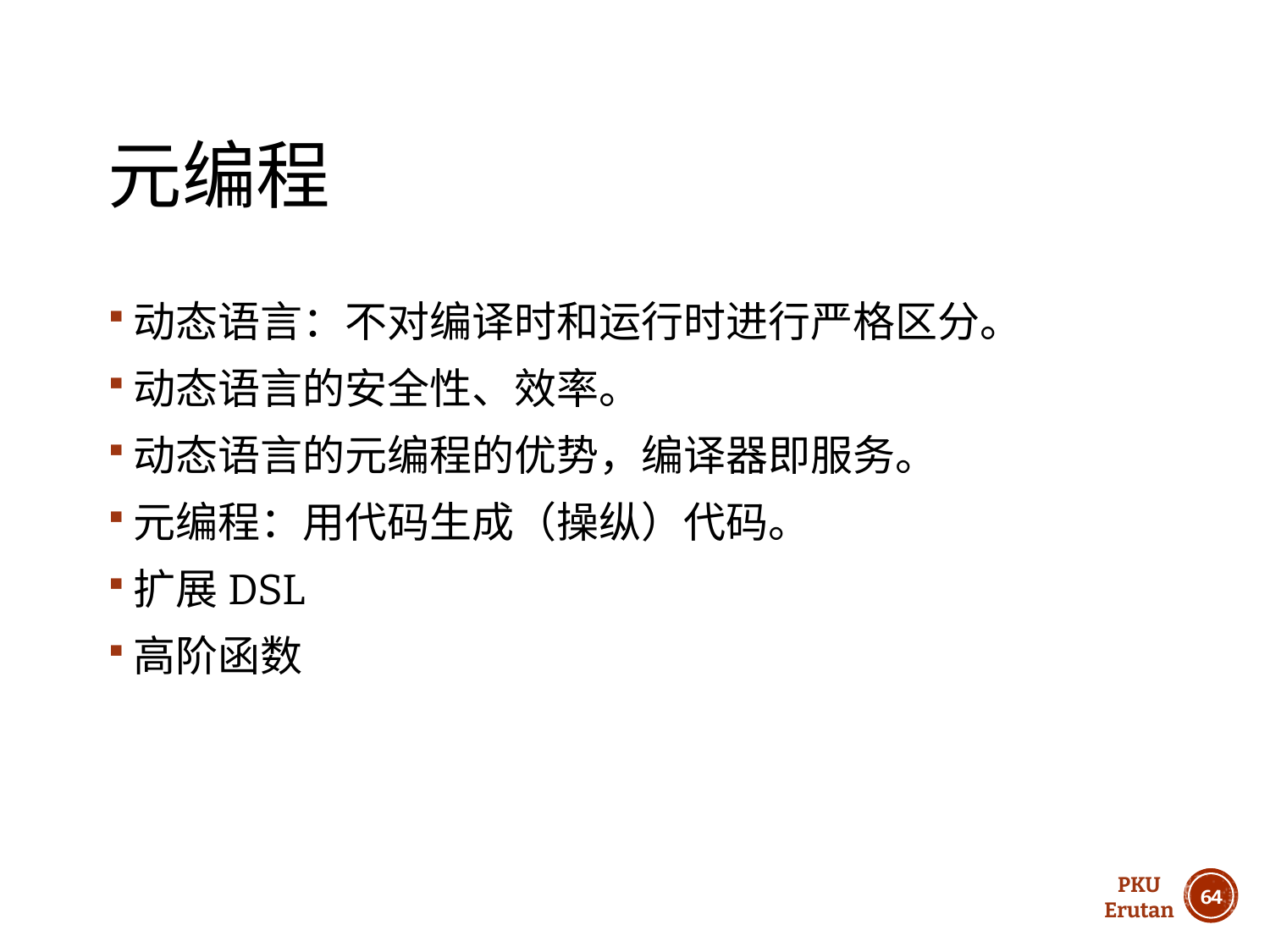

# 元编程
动态语言：不对编译时和运行时进行严格区分。
动态语言的安全性、效率。
动态语言的元编程的优势，编译器即服务。
元编程：用代码生成（操纵）代码。
扩展DSL
高阶函数
PKU
Erutan
64